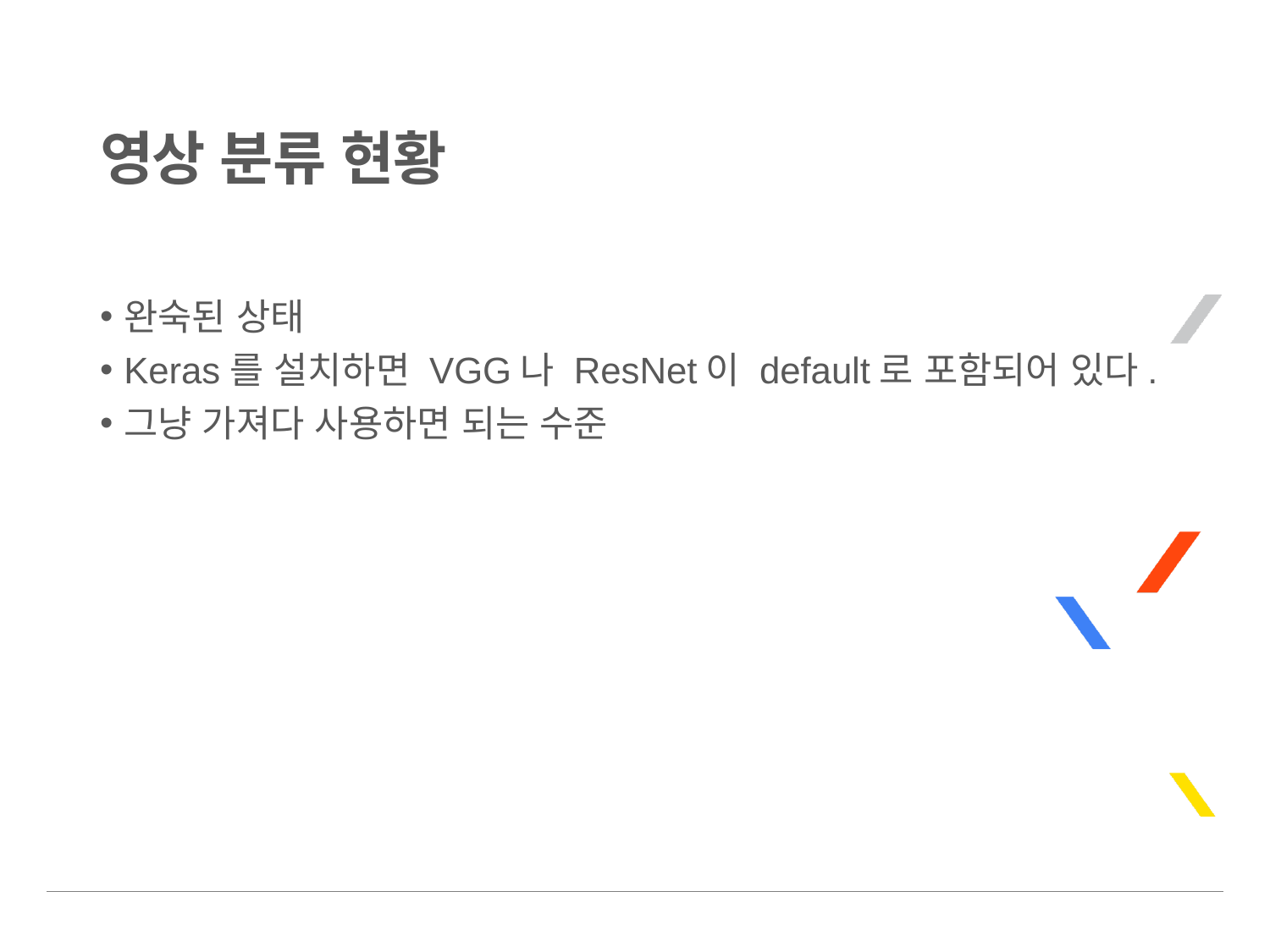

# 영상 분류 현황
완숙된 상태
Keras를 설치하면 VGG나 ResNet이 default로 포함되어 있다.
그냥 가져다 사용하면 되는 수준